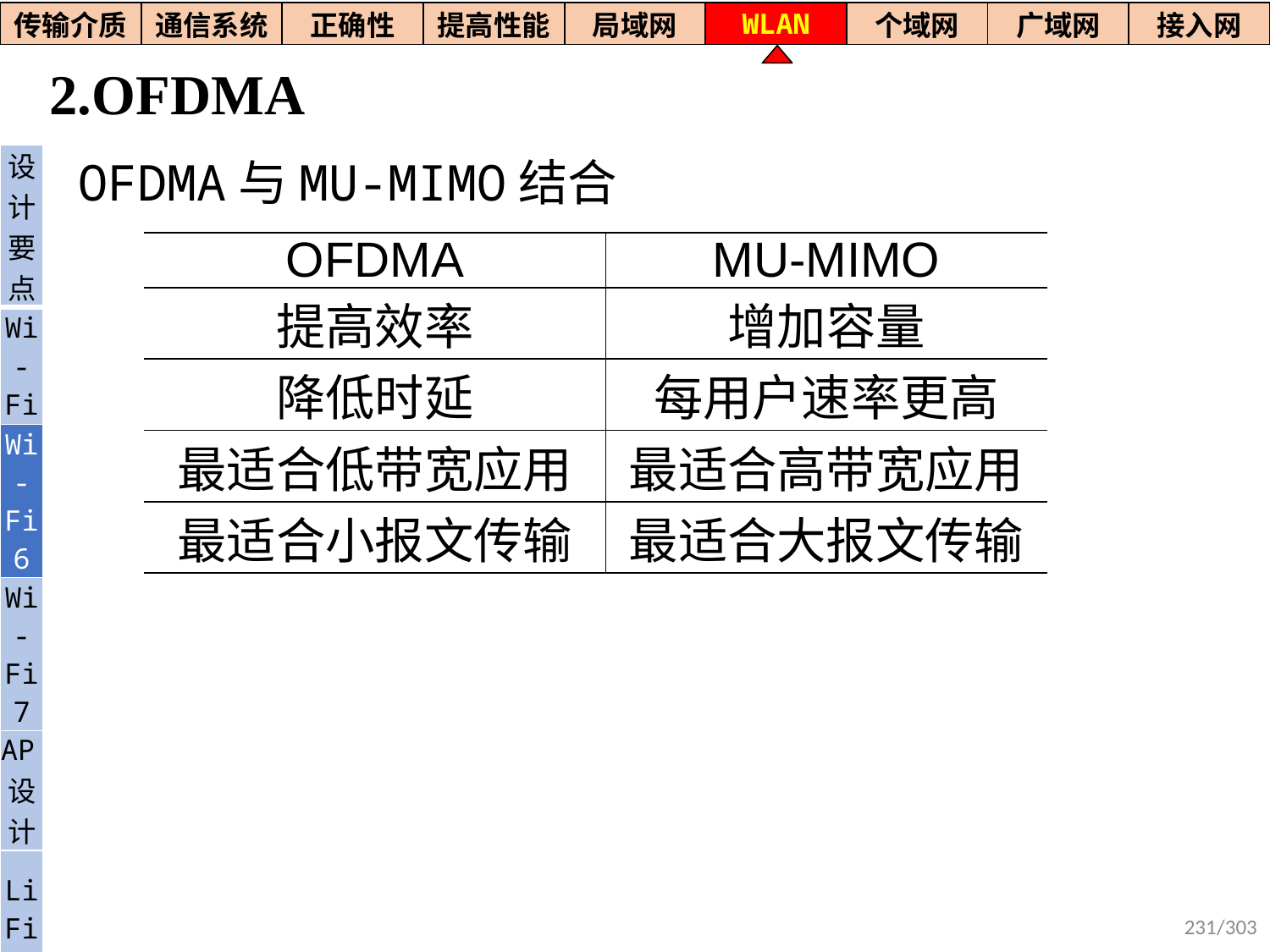

| 传输介质 | 通信系统 | 正确性 | 提高性能 | 局域网 | WLAN | 个域网 | 广域网 | 接入网 |
| --- | --- | --- | --- | --- | --- | --- | --- | --- |

# 2.OFDMA
OFDMA与MU-MIMO结合

| 设计要点 |
| --- |
| Wi- Fi |
| Wi-Fi6 |
| Wi-Fi7 |
| AP设计 |
| Li Fi |
| OFDMA | MU-MIMO |
| --- | --- |
| 提高效率 | 增加容量 |
| 降低时延 | 每用户速率更高 |
| 最适合低带宽应用 | 最适合高带宽应用 |
| 最适合小报文传输 | 最适合大报文传输 |
231/303